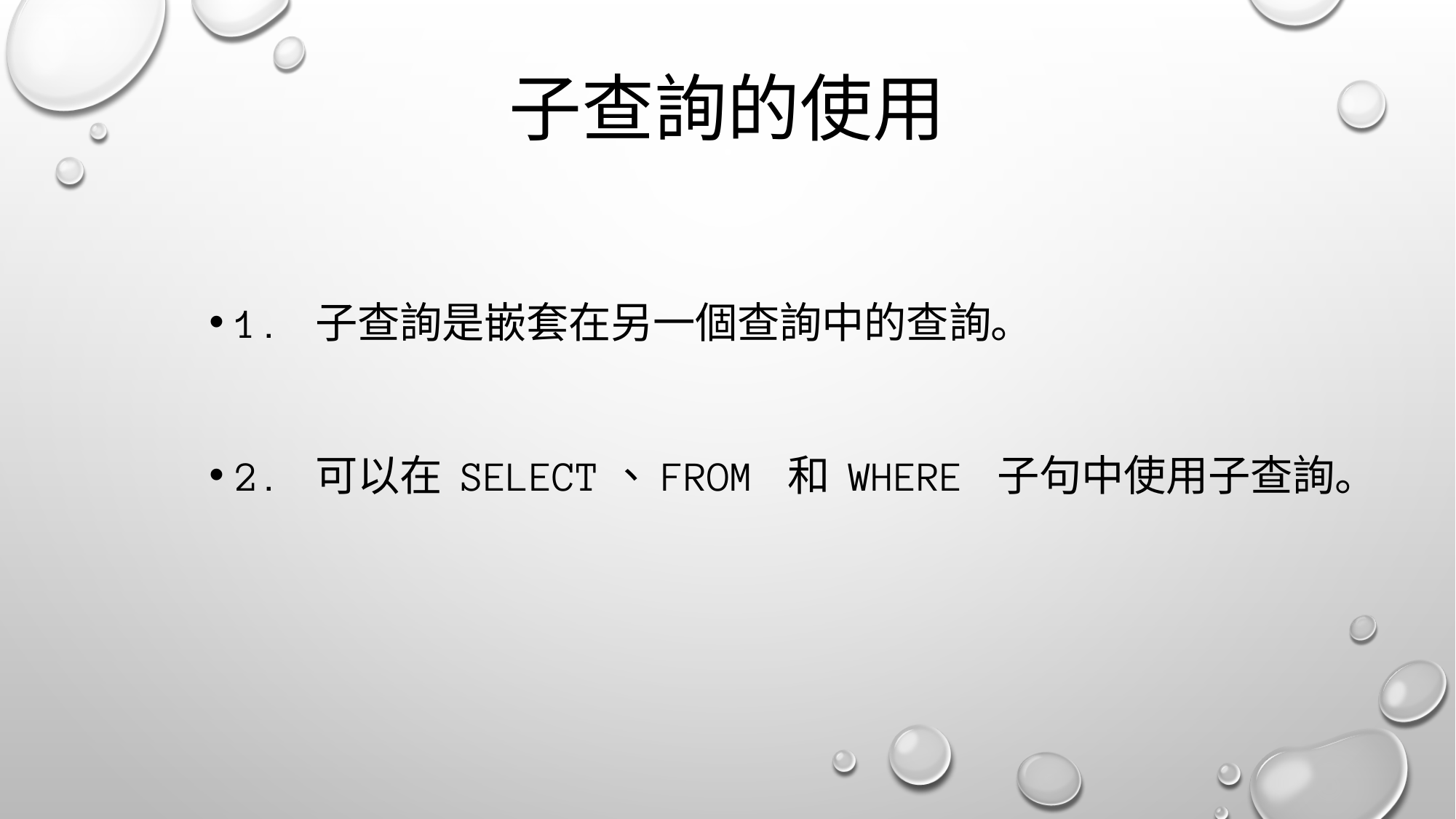

# 子查詢的使用
1. 子查詢是嵌套在另一個查詢中的查詢。

2. 可以在 SELECT、FROM 和 WHERE 子句中使用子查詢。